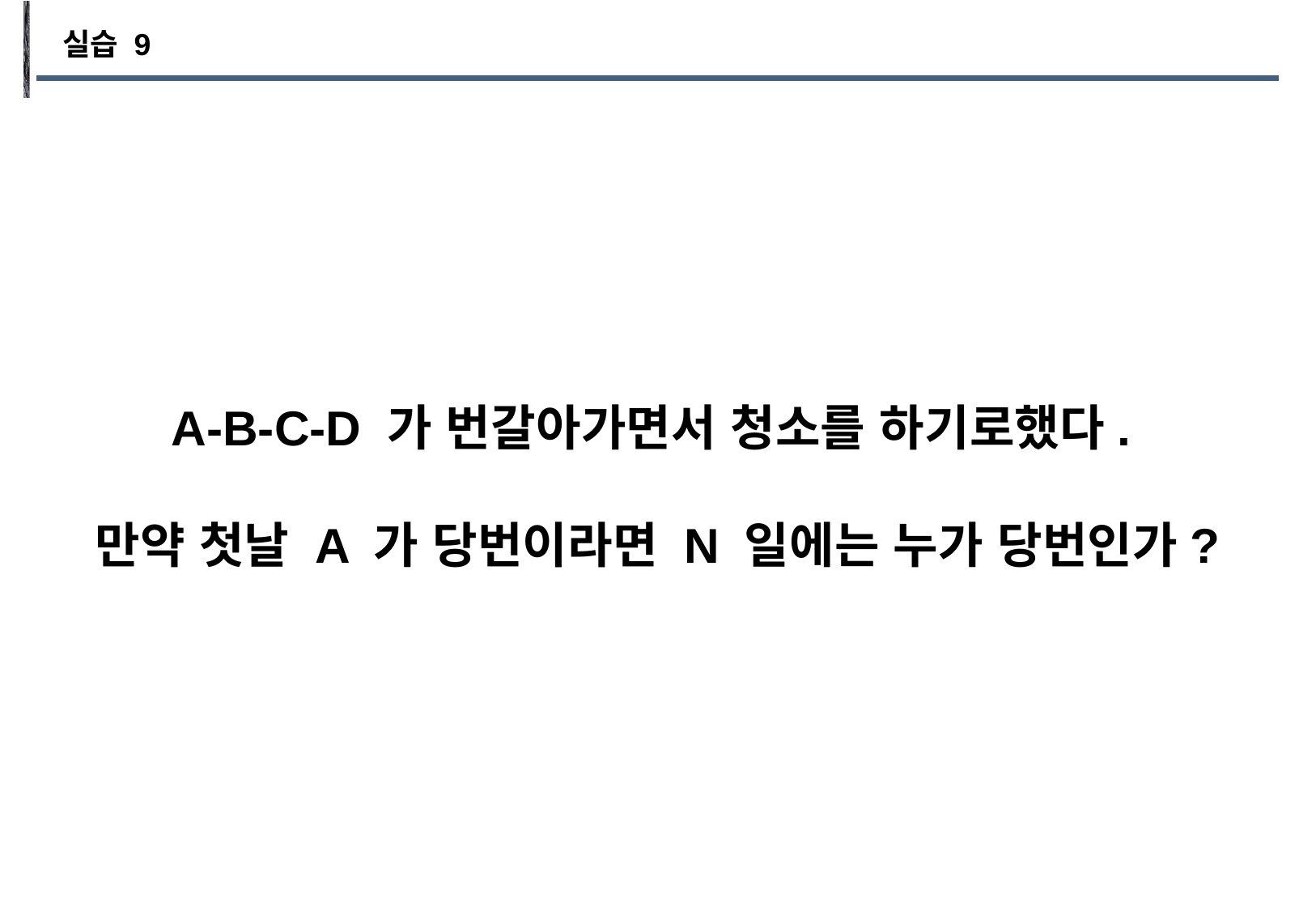

실습 9

A-B-C-D 가 번갈아가면서 청소를 하기로했다.
만약 첫날 A 가 당번이라면 N 일에는 누가 당번인가?